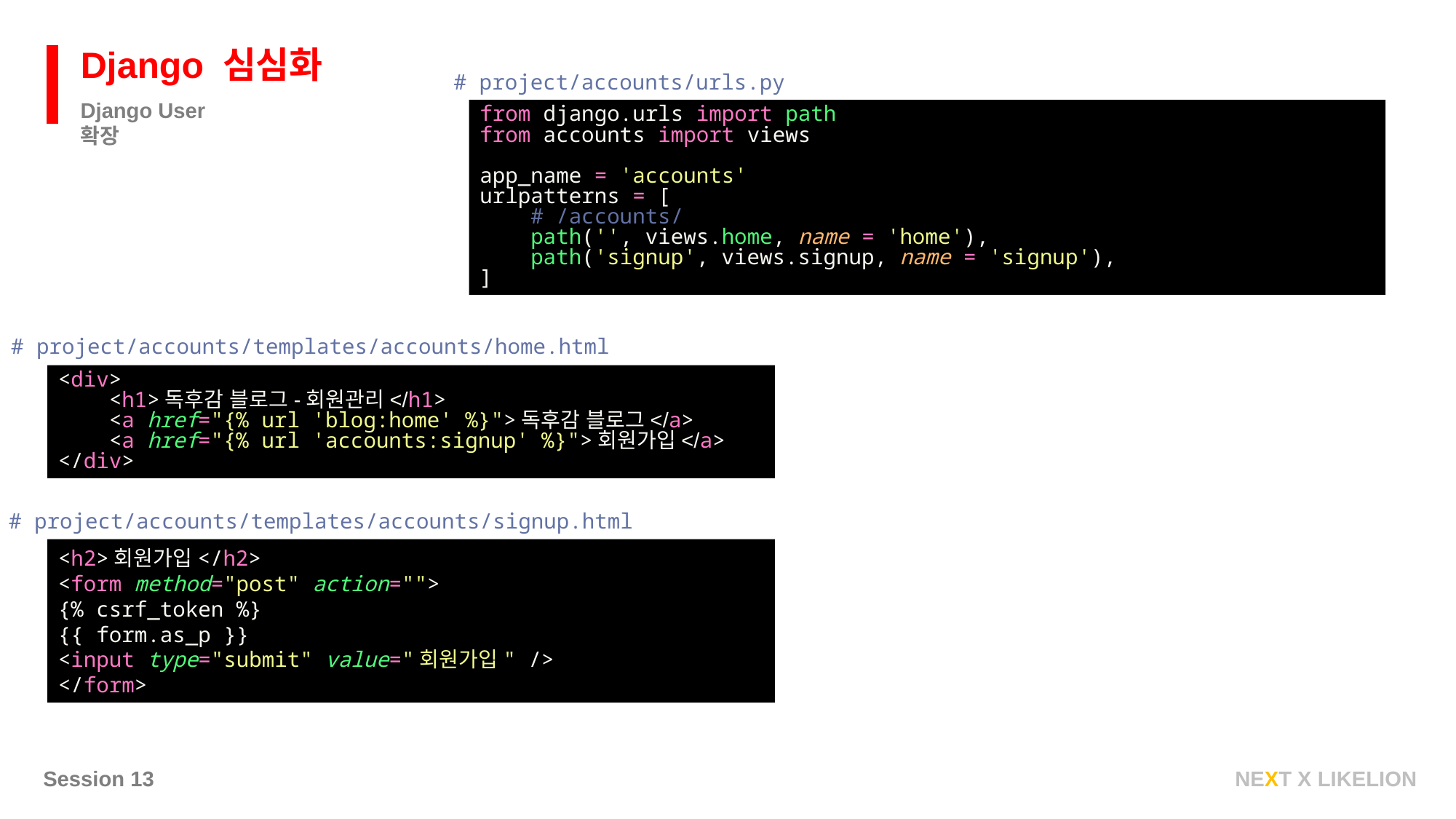

Django 심심화

# project/accounts/urls.py
Django User 확장
from django.urls import path
from accounts import views

app_name = 'accounts'
urlpatterns = [
    # /accounts/
    path('', views.home, name = 'home'),
    path('signup', views.signup, name = 'signup'),
]
# project/accounts/templates/accounts/home.html
<div>
    <h1>독후감 블로그-회원관리</h1>
    <a href="{% url 'blog:home' %}">독후감 블로그</a>
    <a href="{% url 'accounts:signup' %}">회원가입</a>
</div>
# project/accounts/templates/accounts/signup.html
<h2>회원가입</h2>
<form method="post" action="">
{% csrf_token %}
{{ form.as_p }}
<input type="submit" value="회원가입" />
</form>
Session 13
NEXT X LIKELION